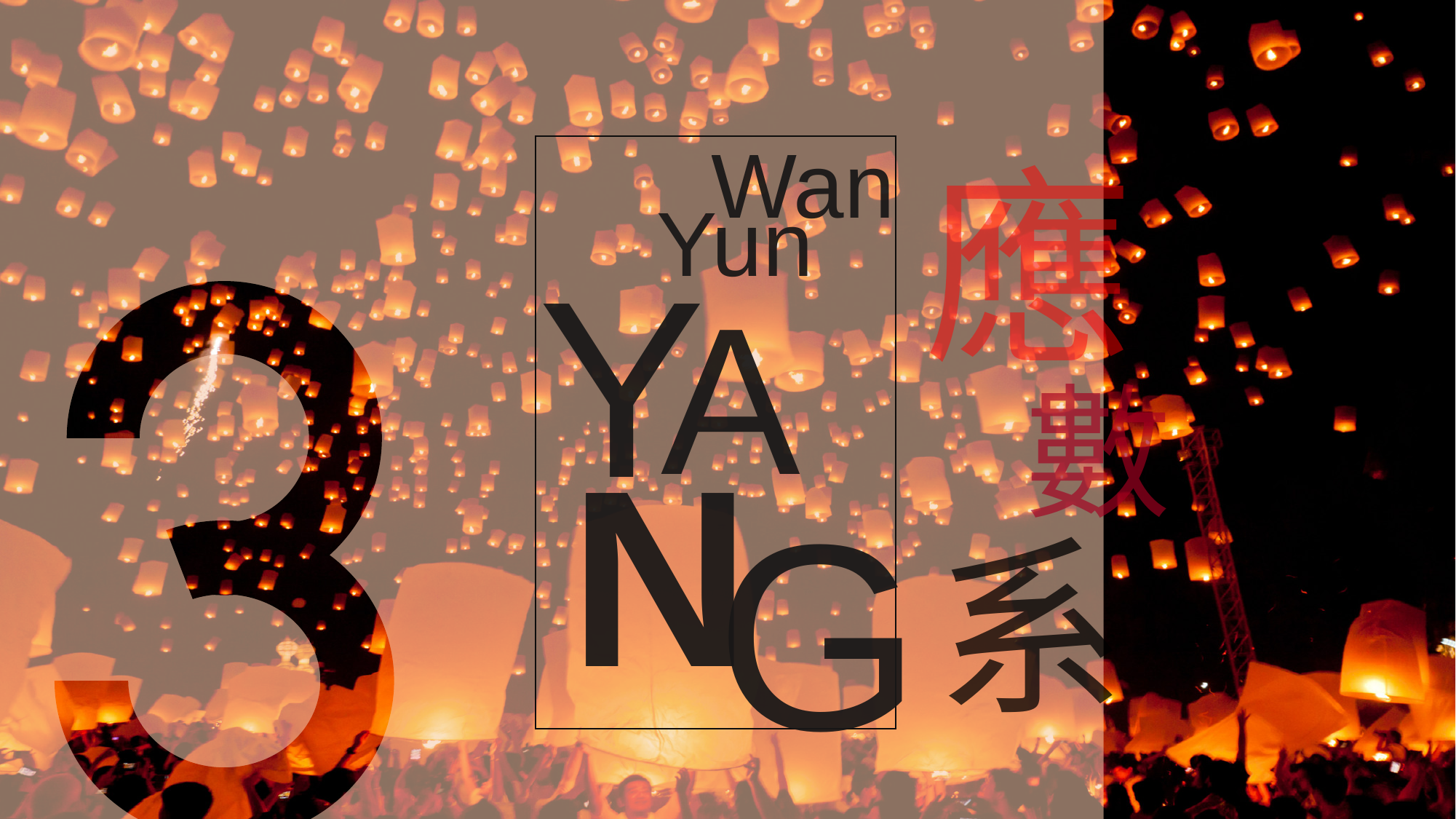

Wan

Yun
Y
G
應
數
系
A
N